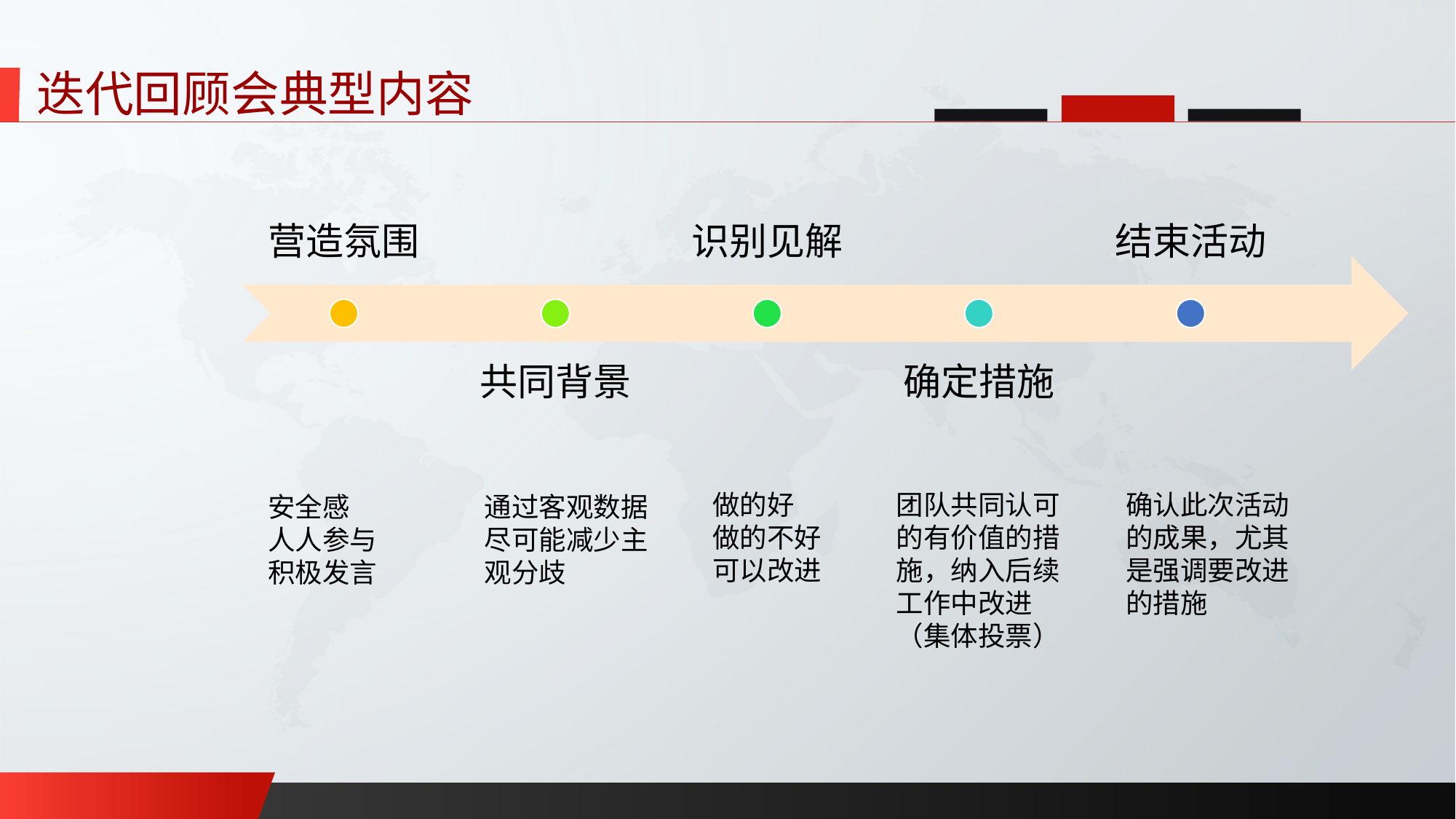

迭代回顾会典型内容

营造氛围
共同背景
识别见解
确定措施
结束活动
做的好
做的不好
可以改进
团队共同认可的有价值的措施，纳入后续工作中改进（集体投票）
确认此次活动的成果，尤其是强调要改进的措施
通过客观数据
尽可能减少主观分歧
安全感
人人参与
积极发言